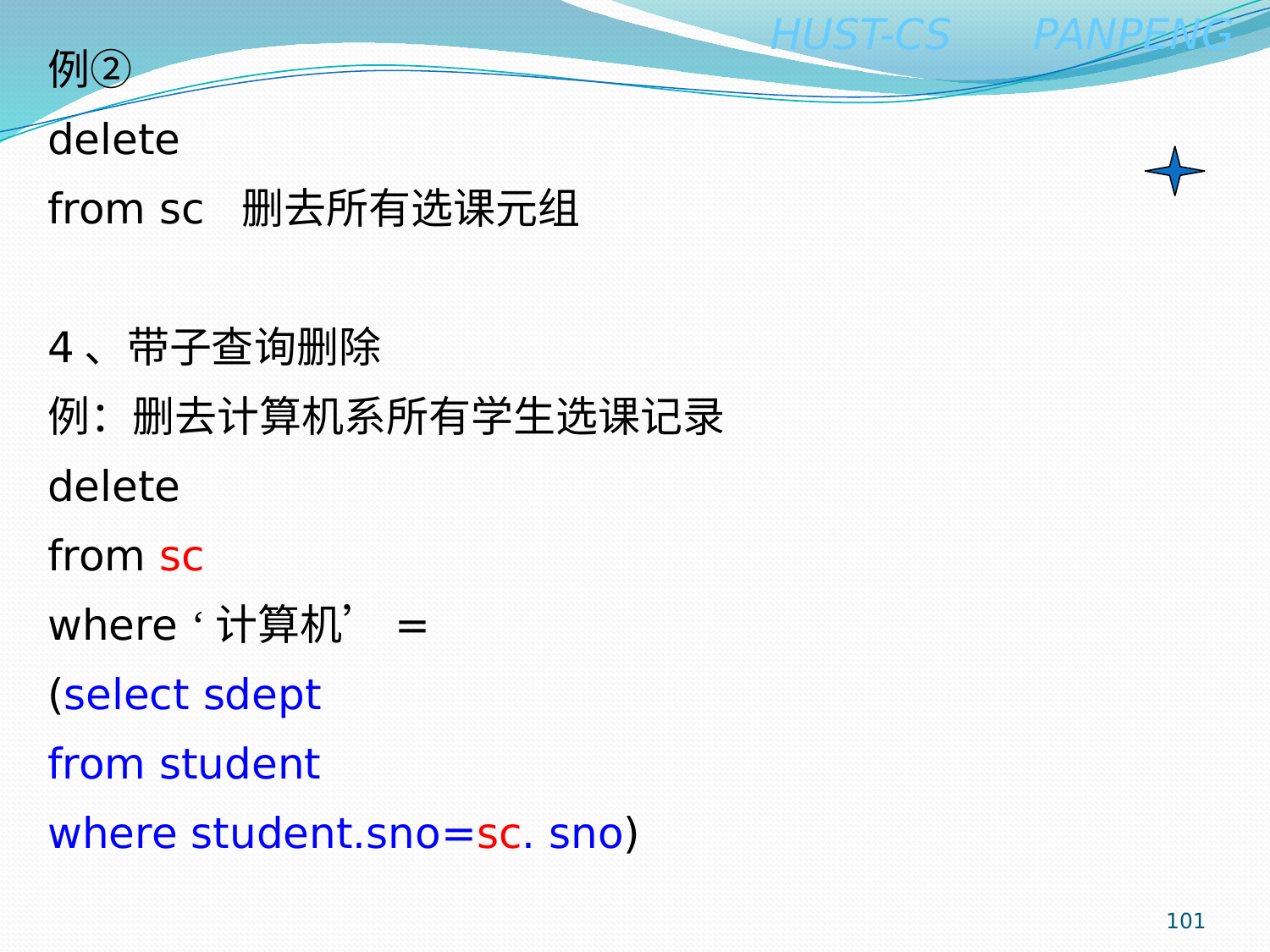

例②
delete
from sc  删去所有选课元组

4、带子查询删除
例：删去计算机系所有学生选课记录
delete
from sc
where ‘计算机’=
(select sdept
from student
where student.sno=sc. sno)

101